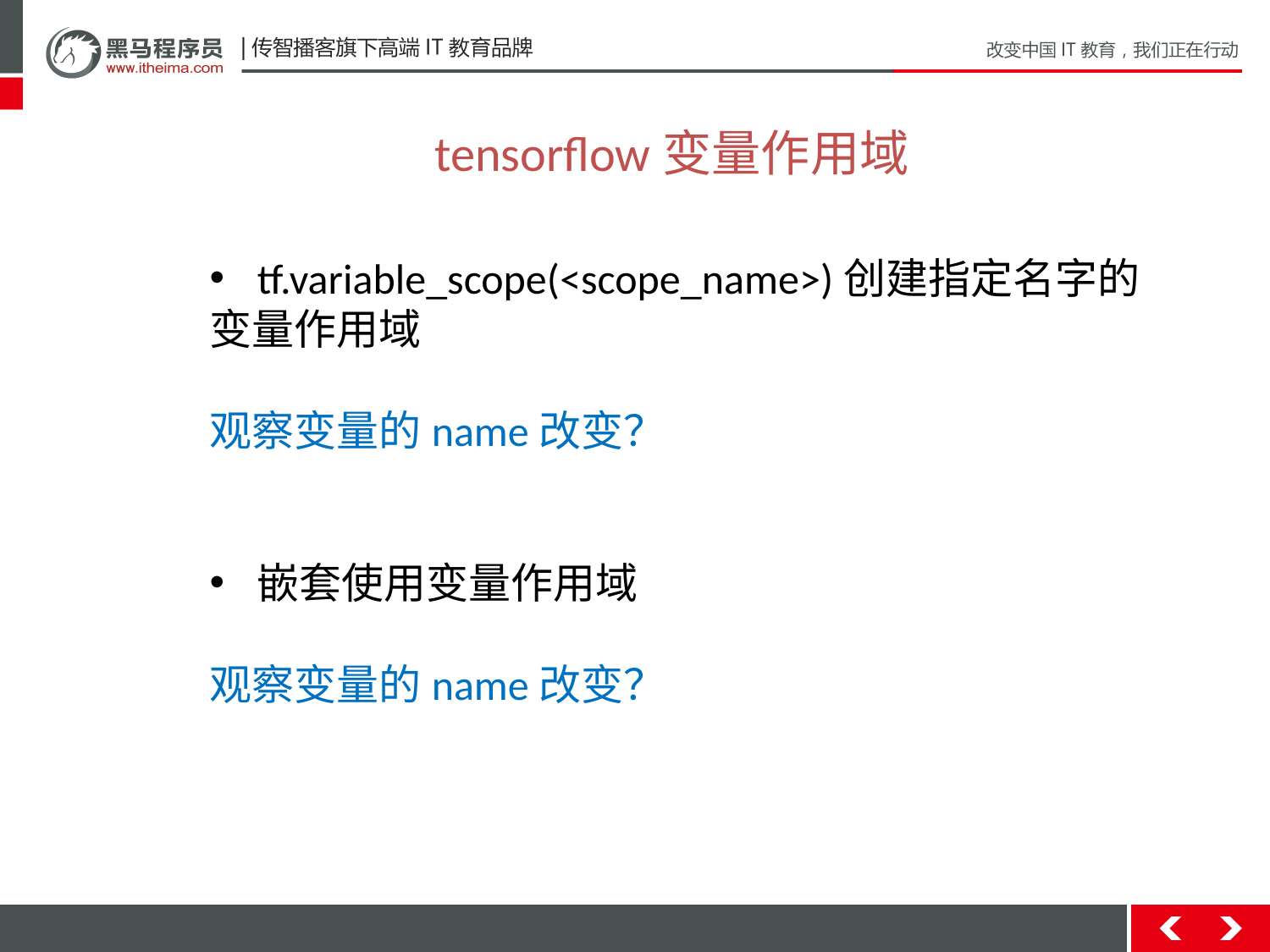

tensorflow变量作用域
tf.variable_scope(<scope_name>)创建指定名字的
变量作用域

观察变量的name改变？

嵌套使用变量作用域

观察变量的name改变？